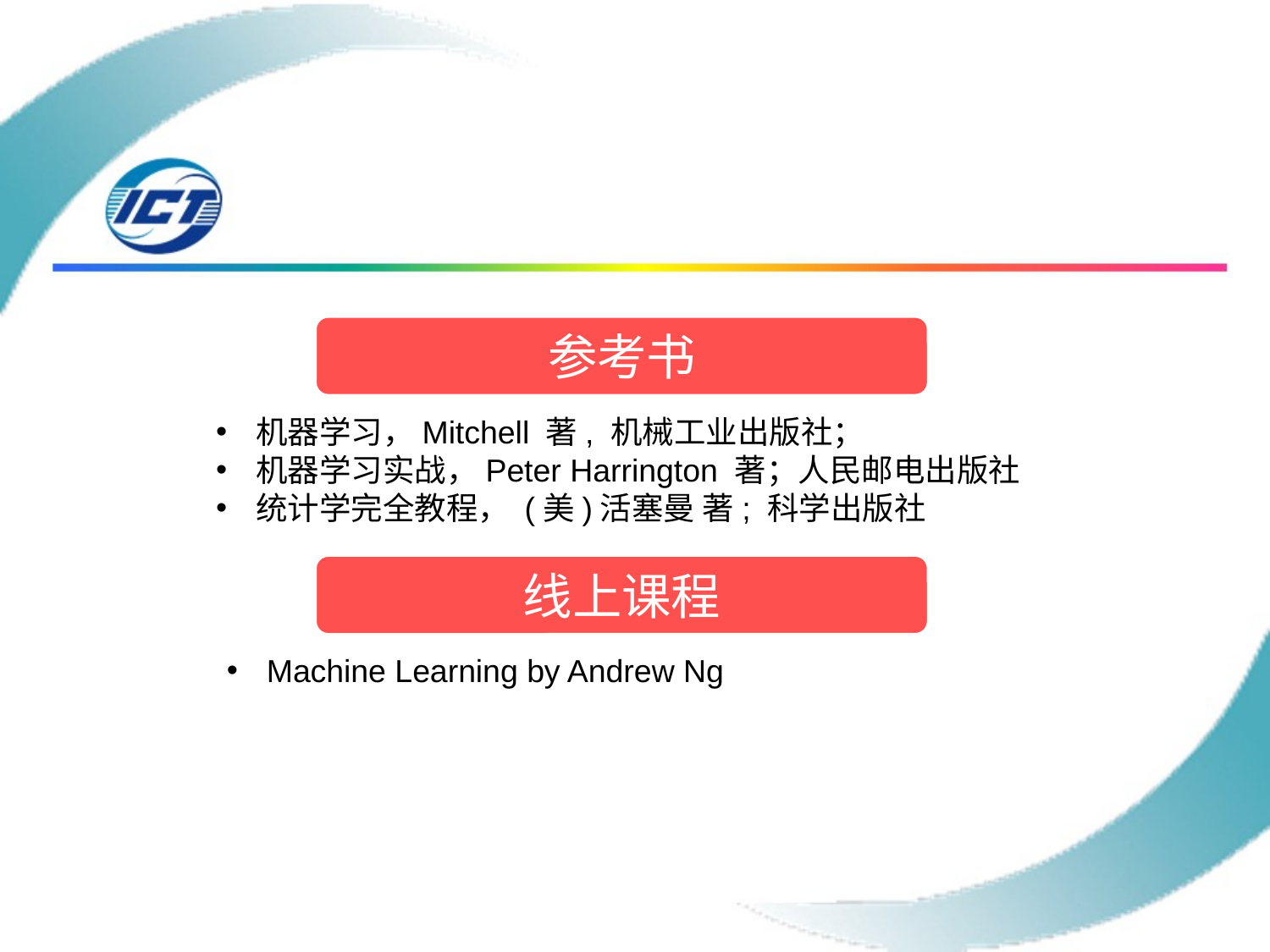

参考书
机器学习，Mitchell 著, 机械工业出版社；
机器学习实战，Peter Harrington 著；人民邮电出版社
统计学完全教程， (美)活塞曼 著; 科学出版社
线上课程
Machine Learning by Andrew Ng